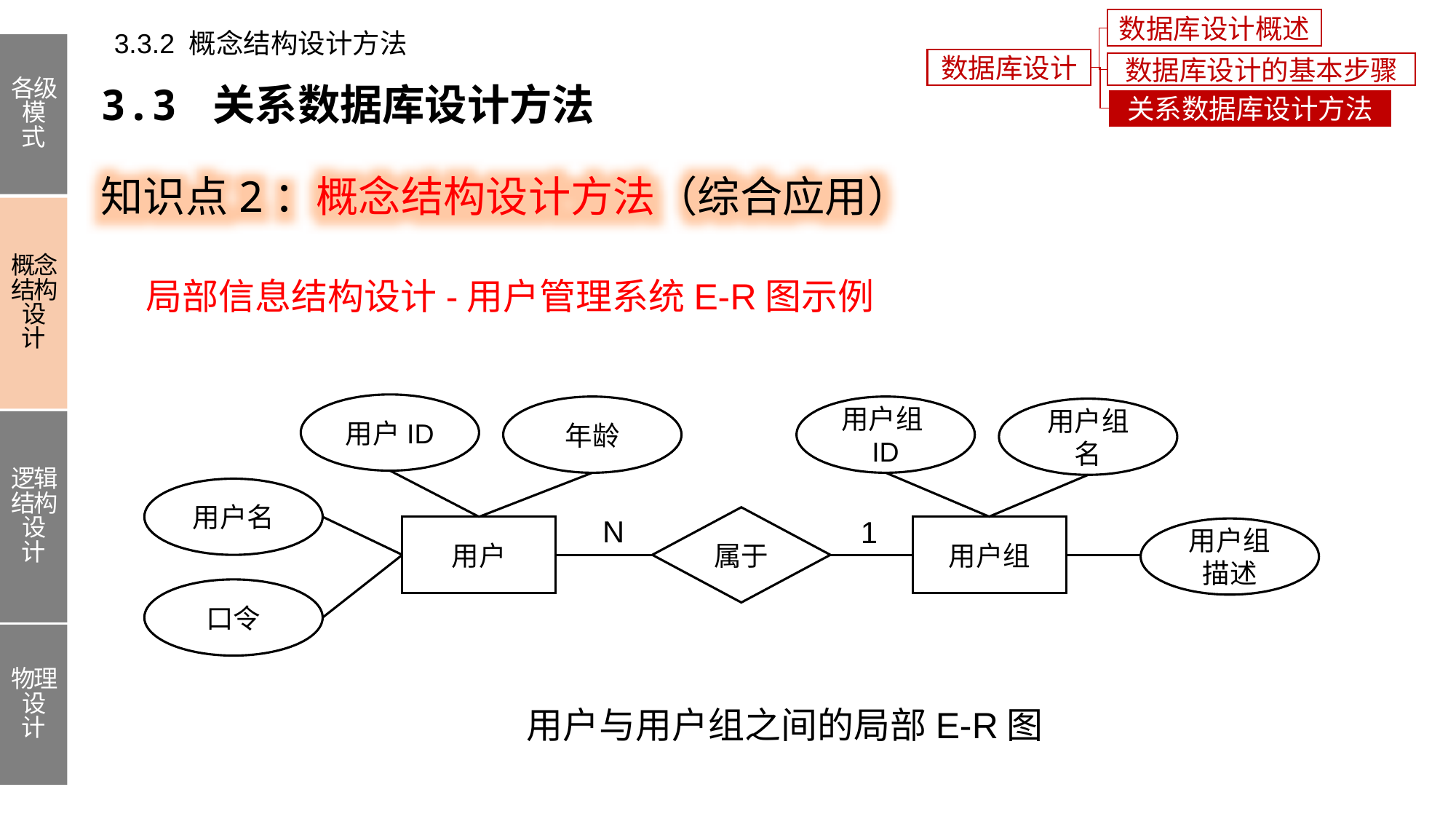

数据库设计概述
3.3.2 概念结构设计方法
各级模式
概念结构设计
逻辑结构设计
物理设计
数据库设计
数据库设计的基本步骤
3.3 关系数据库设计方法
关系数据库设计方法
知识点2：概念结构设计方法（综合应用）
局部信息结构设计-用户管理系统E-R图示例
用户ID
用户组ID
年龄
用户组名
用户名
N
属于
1
用户组
用户
用户组描述
口令
用户与用户组之间的局部E-R图